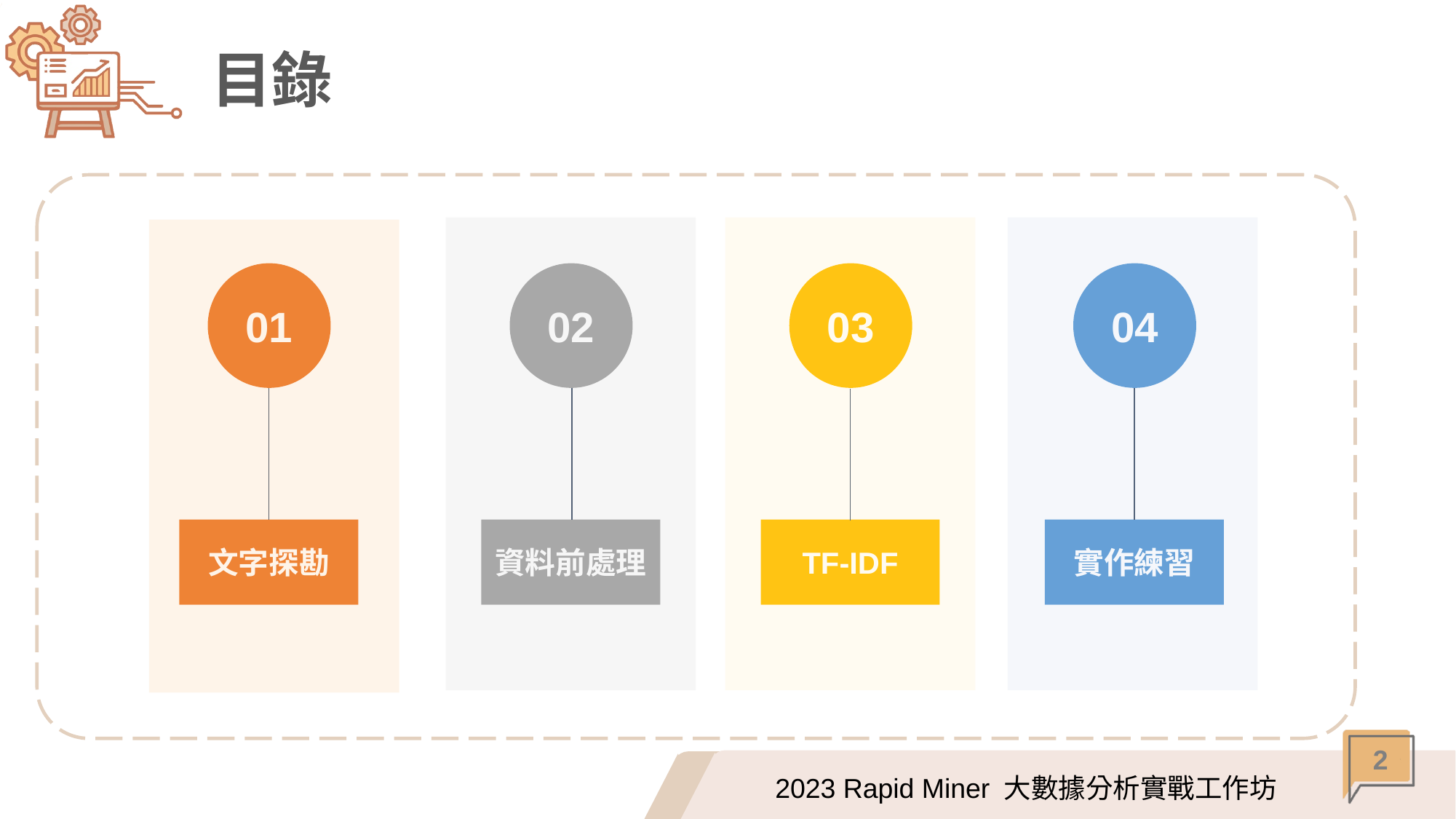

# 目錄

01
02
03
04

文字探勘
資料前處理
TF-IDF
實作練習